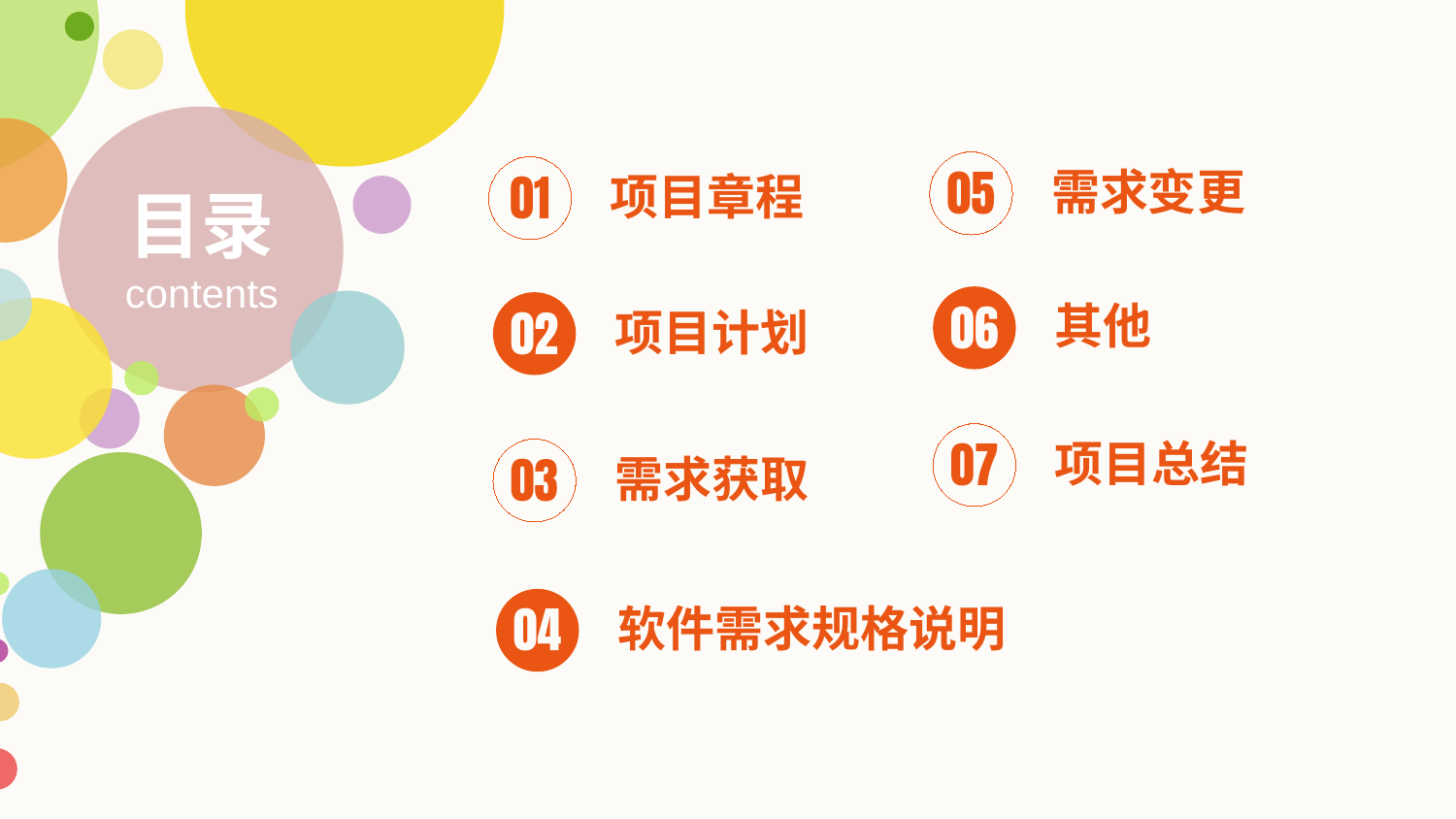

需求变更
05
项目章程
01

目录
contents

其他

06
项目计划
02

项目总结
07

需求获取

03

软件需求规格说明
04